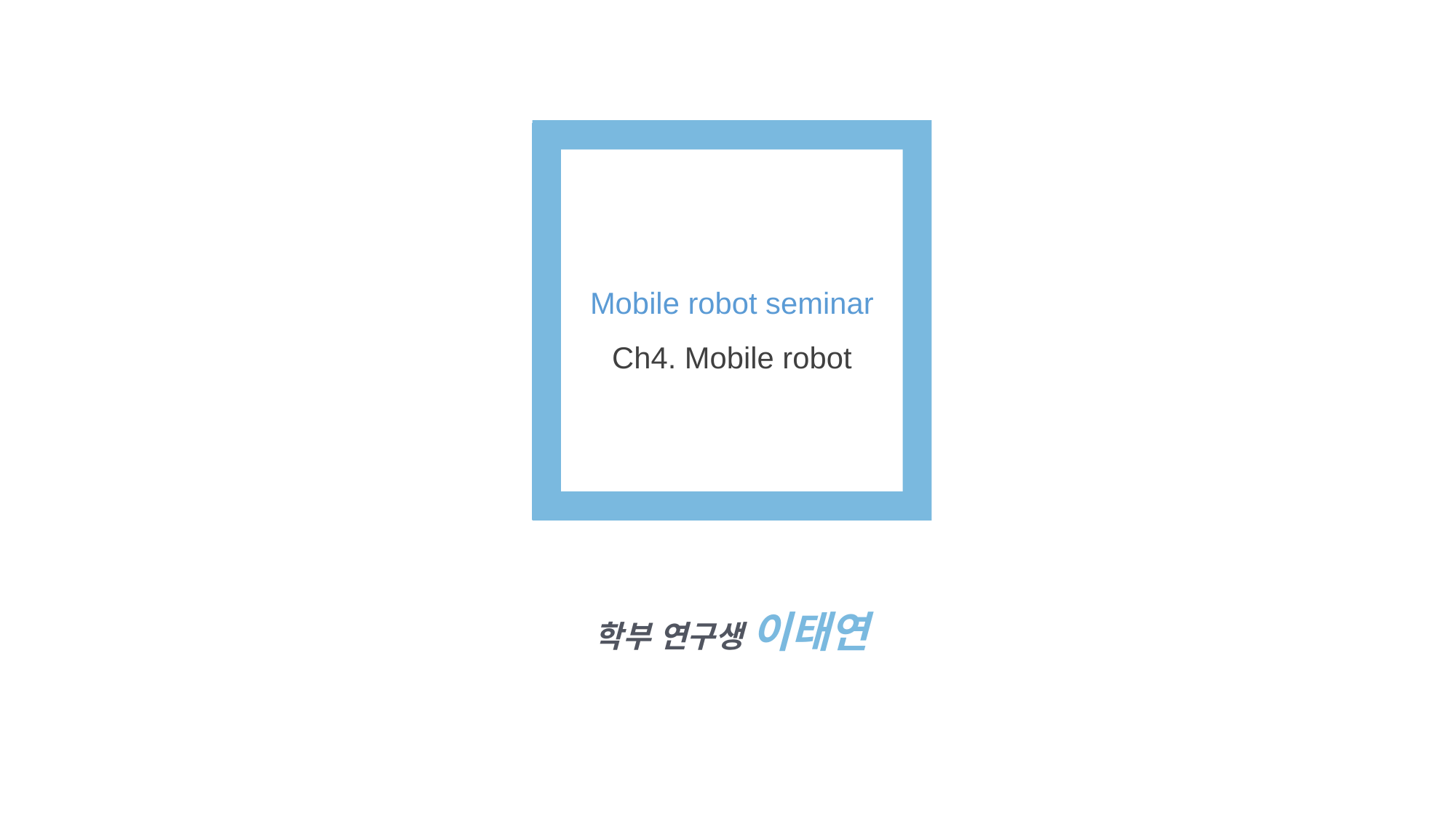

Mobile robot seminar
Ch4. Mobile robot
학부 연구생 이태연